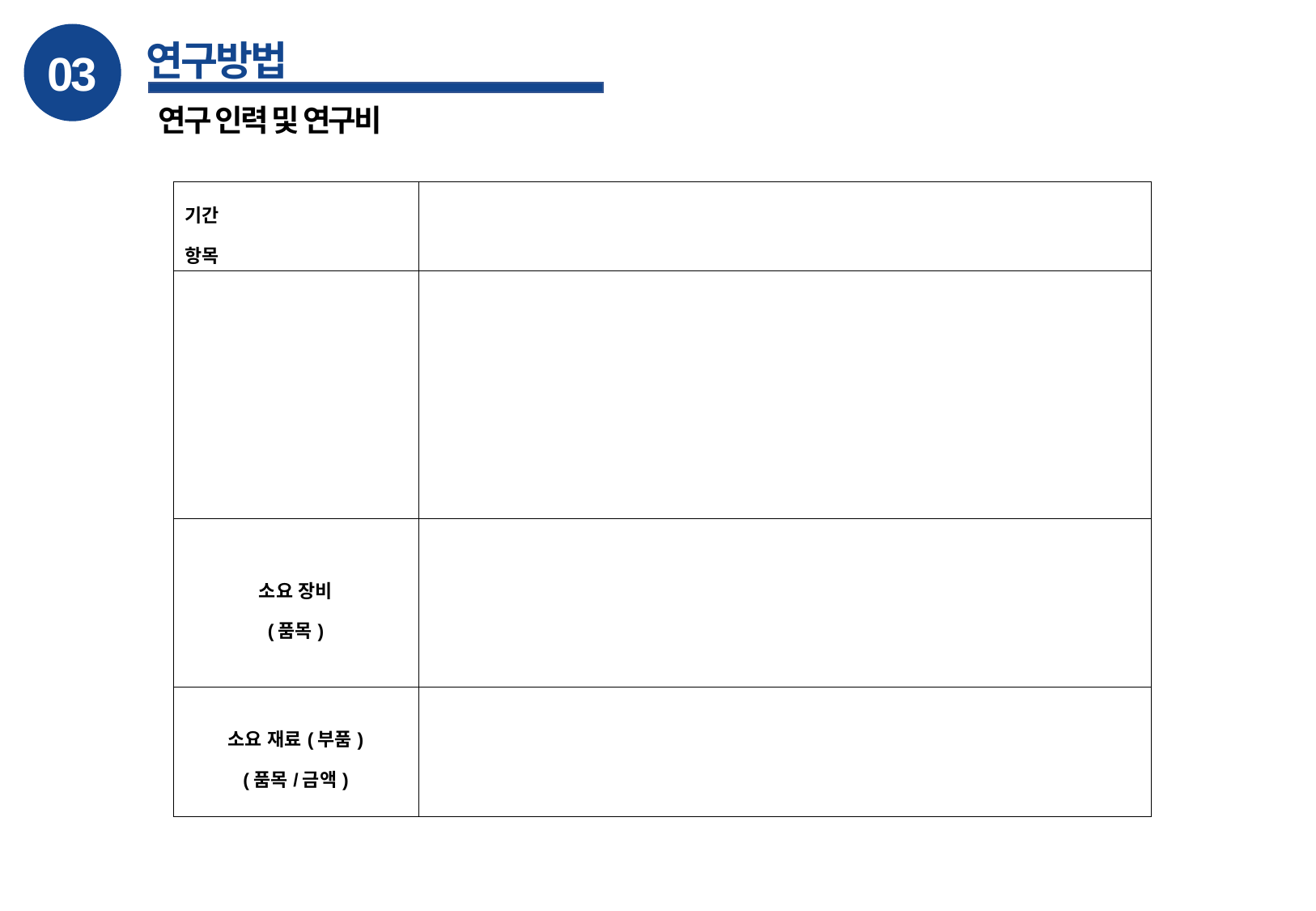

03
연구방법

연구 인력 및 연구비

| 기간 항목 |  |
| --- | --- |
|  |  |
| 소요 장비 (품목) |  |
| 소요 재료(부품) (품목/금액) |  |